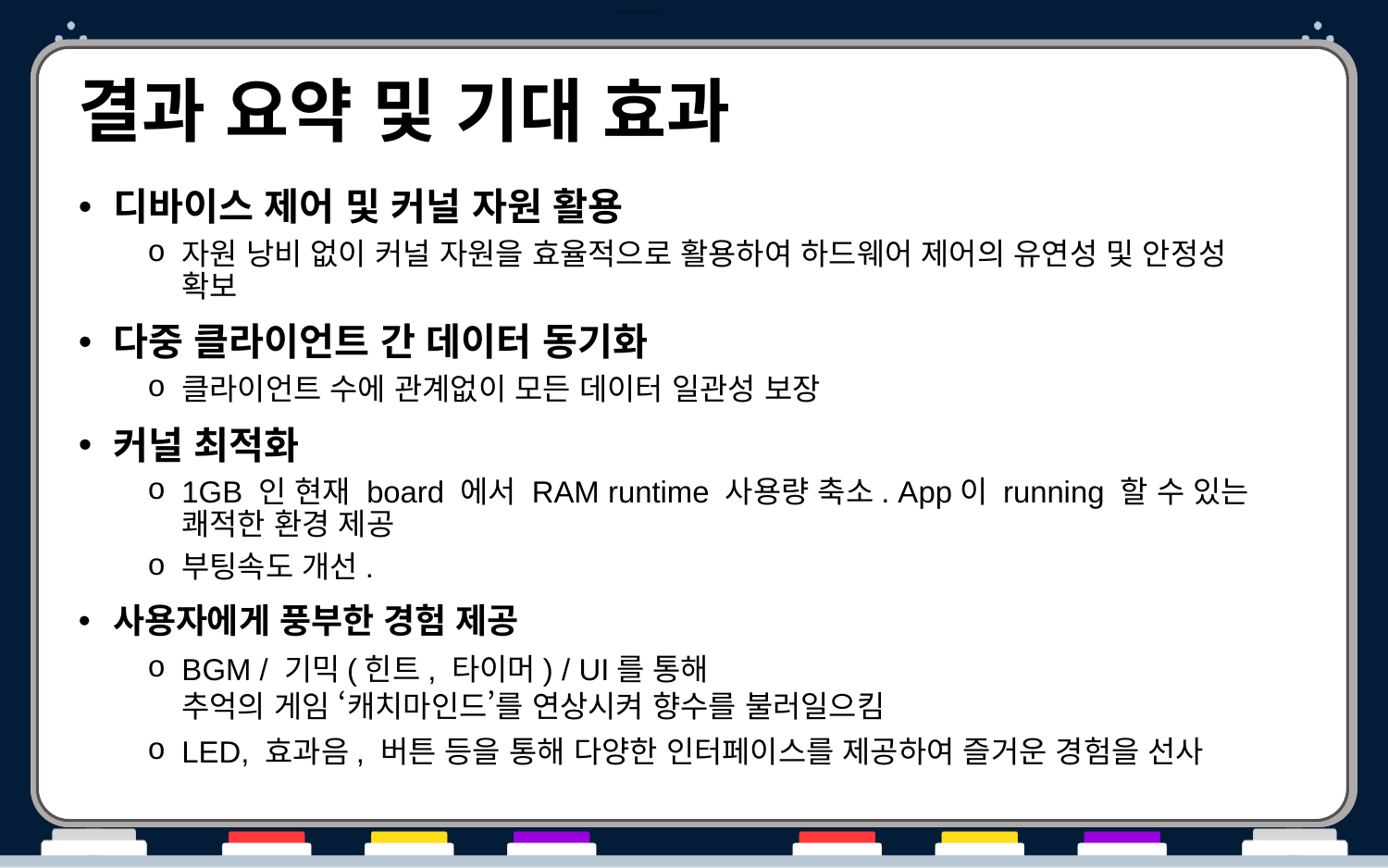

# 결과 요약 및 기대 효과
디바이스 제어 및 커널 자원 활용​
자원 낭비 없이 커널 자원을 효율적으로 활용하여 하드웨어 제어의 유연성 및 안정성 확보
다중 클라이언트 간 데이터 동기화
클라이언트 수에 관계없이 모든 데이터 일관성 보장
커널 최적화
1GB 인 현재 board 에서 RAM runtime 사용량 축소. App이 running 할 수 있는 쾌적한 환경 제공
부팅속도 개선.
사용자에게 풍부한 경험 제공
BGM / 기믹(힌트, 타이머) / UI를 통해
추억의 게임 ‘캐치마인드’를 연상시켜 향수를 불러일으킴
LED, 효과음, 버튼 등을 통해 다양한 인터페이스를 제공하여 즐거운 경험을 선사